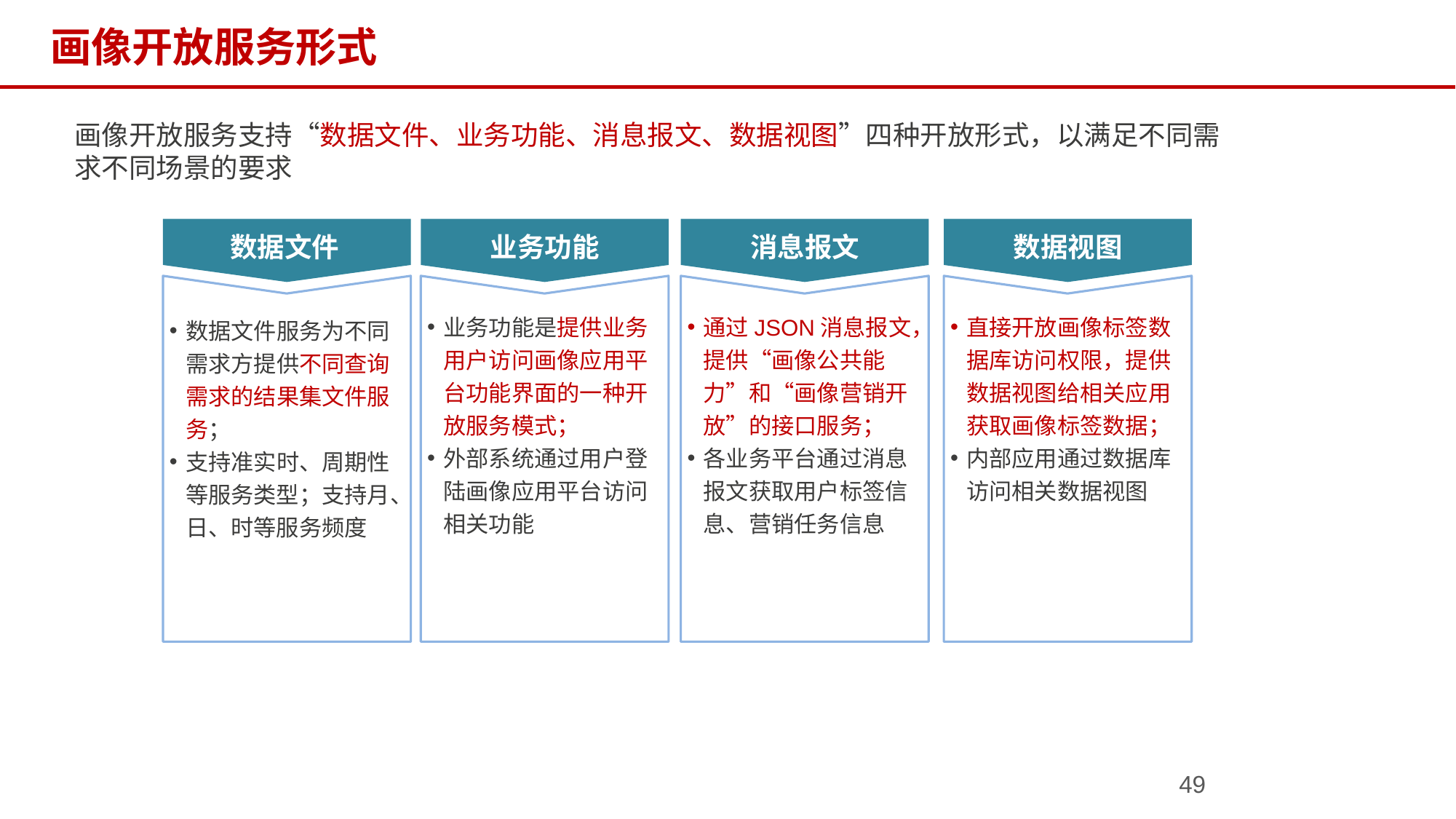

# 画像开放服务形式
画像开放服务支持“数据文件、业务功能、消息报文、数据视图”四种开放形式，以满足不同需求不同场景的要求

数据文件
业务功能
消息报文
数据视图

业务功能是提供业务用户访问画像应用平台功能界面的一种开放服务模式；
外部系统通过用户登陆画像应用平台访问相关功能
通过JSON消息报文，提供“画像公共能力”和“画像营销开放”的接口服务；
各业务平台通过消息报文获取用户标签信息、营销任务信息
直接开放画像标签数据库访问权限，提供数据视图给相关应用获取画像标签数据；
内部应用通过数据库访问相关数据视图
数据文件服务为不同需求方提供不同查询需求的结果集文件服务；
支持准实时、周期性等服务类型；支持月、日、时等服务频度